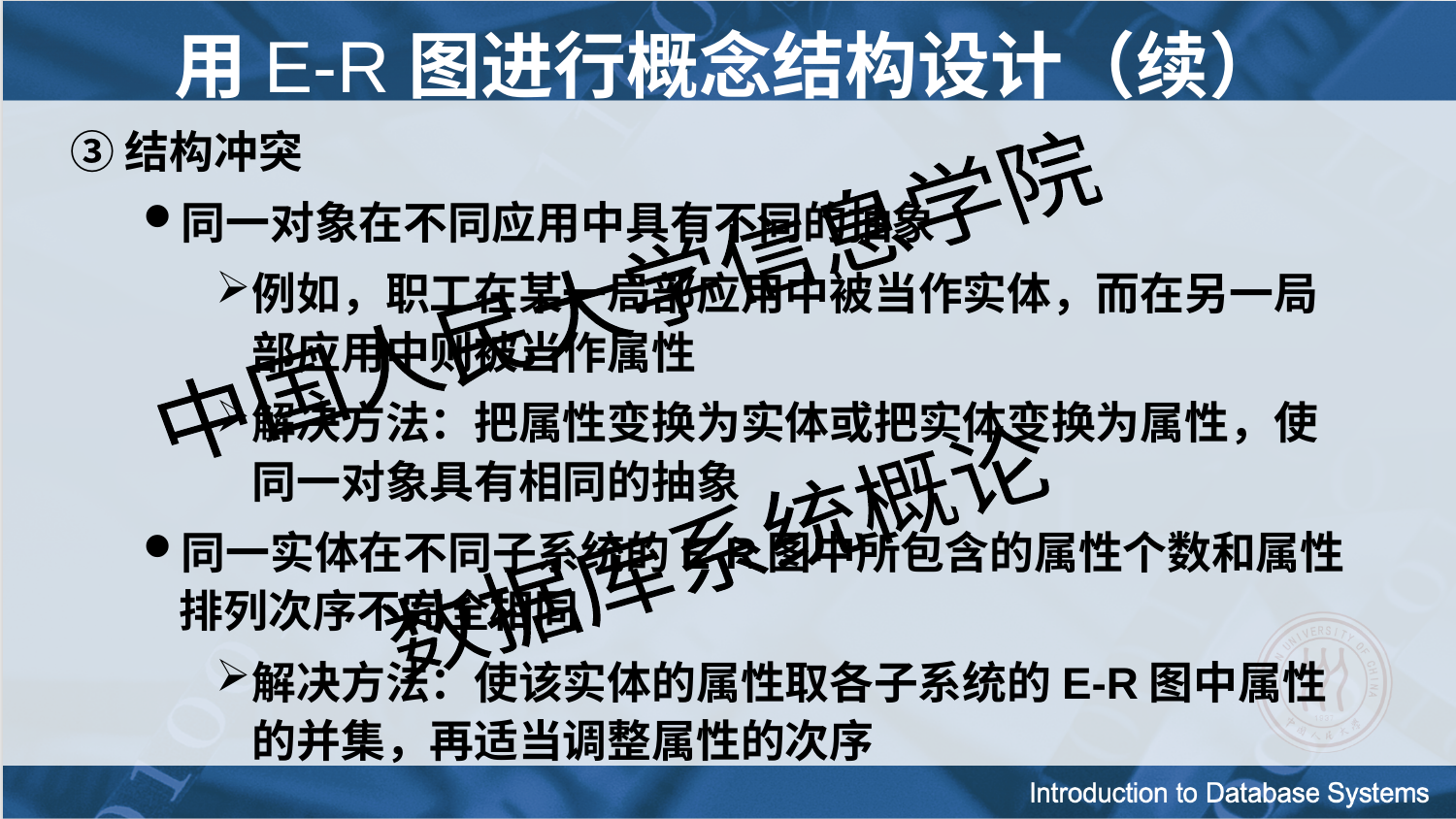

用E-R图进行概念结构设计（续）
③结构冲突
同一对象在不同应用中具有不同的抽象
例如，职工在某一局部应用中被当作实体，而在另一局部应用中则被当作属性
解决方法：把属性变换为实体或把实体变换为属性，使同一对象具有相同的抽象
同一实体在不同子系统的E-R图中所包含的属性个数和属性排列次序不完全相同
解决方法：使该实体的属性取各子系统的E-R图中属性的并集，再适当调整属性的次序